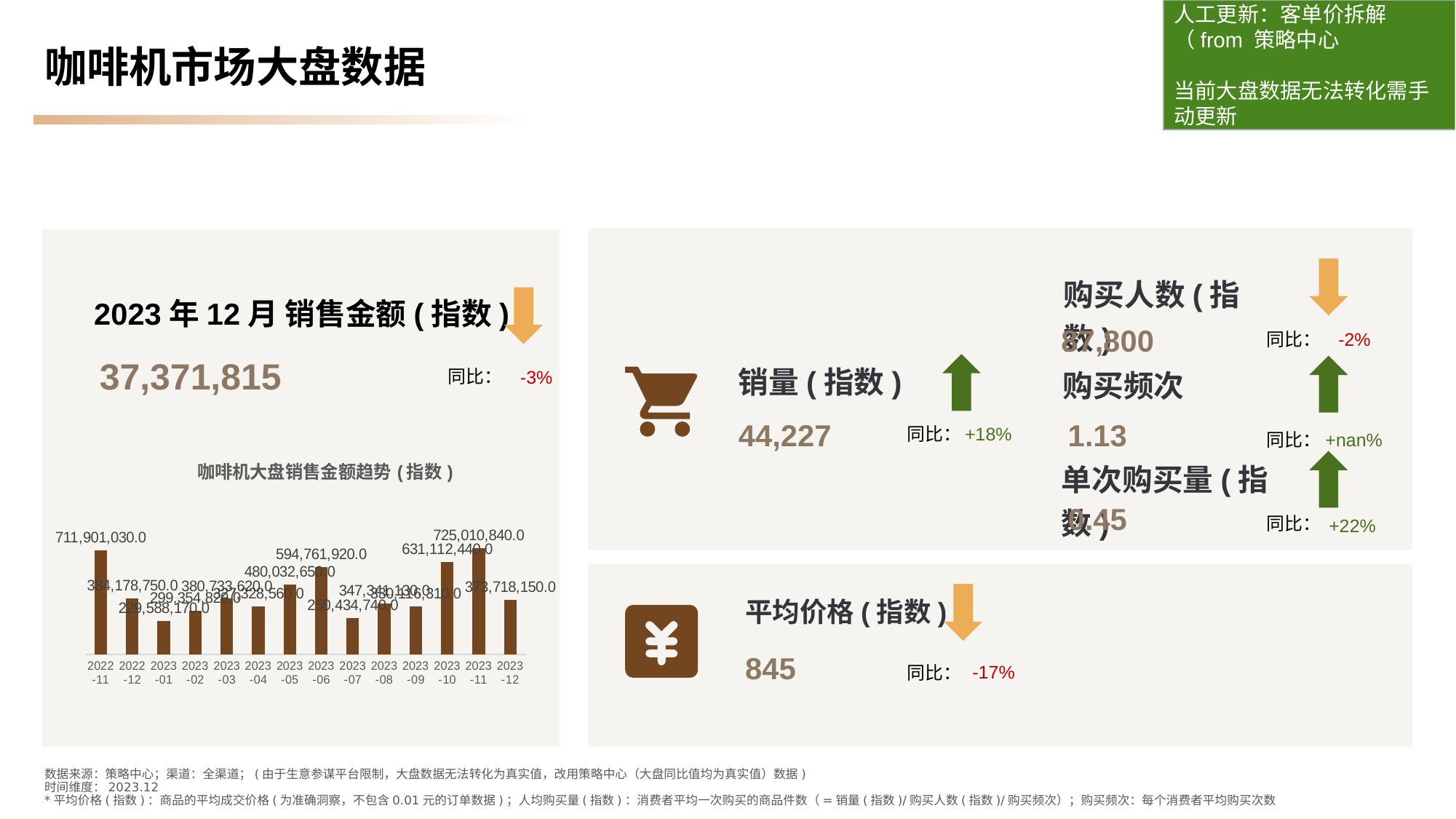

人工更新：客单价拆解（from 策略中心

当前大盘数据无法转化需手动更新
# 咖啡机市场大盘数据

购买人数(指数)
2023年12月 销售金额(指数)

87,800
同比：
-2%
37,371,815
销量(指数)

购买频次

同比：
-3%

1.13
44,227
同比：
+18%
+nan%
同比：

### Chart: 咖啡机大盘销售金额趋势(指数)

| Category | 销售金额 |
|---|---|
| 2022-11 | 711901030.0 |
| 2022-12 | 384178750.0 |
| 2023-01 | 229588170.0 |
| 2023-02 | 299354820.0 |
| 2023-03 | 380733620.0 |
| 2023-04 | 327328560.0 |
| 2023-05 | 480032650.0 |
| 2023-06 | 594761920.0 |
| 2023-07 | 250434740.0 |
| 2023-08 | 347341130.0 |
| 2023-09 | 330116310.0 |
| 2023-10 | 631112440.0 |
| 2023-11 | 725010840.0 |
| 2023-12 | 373718150.0 |
单次购买量(指数)

0.45
同比：
+22%

平均价格(指数)

845
-17%
同比：
数据来源：策略中心；渠道：全渠道；(由于生意参谋平台限制，大盘数据无法转化为真实值，改用策略中心（大盘同比值均为真实值）数据)
时间维度：2023.12
*平均价格(指数)：商品的平均成交价格(为准确洞察，不包含0.01元的订单数据)；人均购买量(指数)：消费者平均一次购买的商品件数（=销量(指数)/购买人数(指数)/购买频次）；购买频次：每个消费者平均购买次数